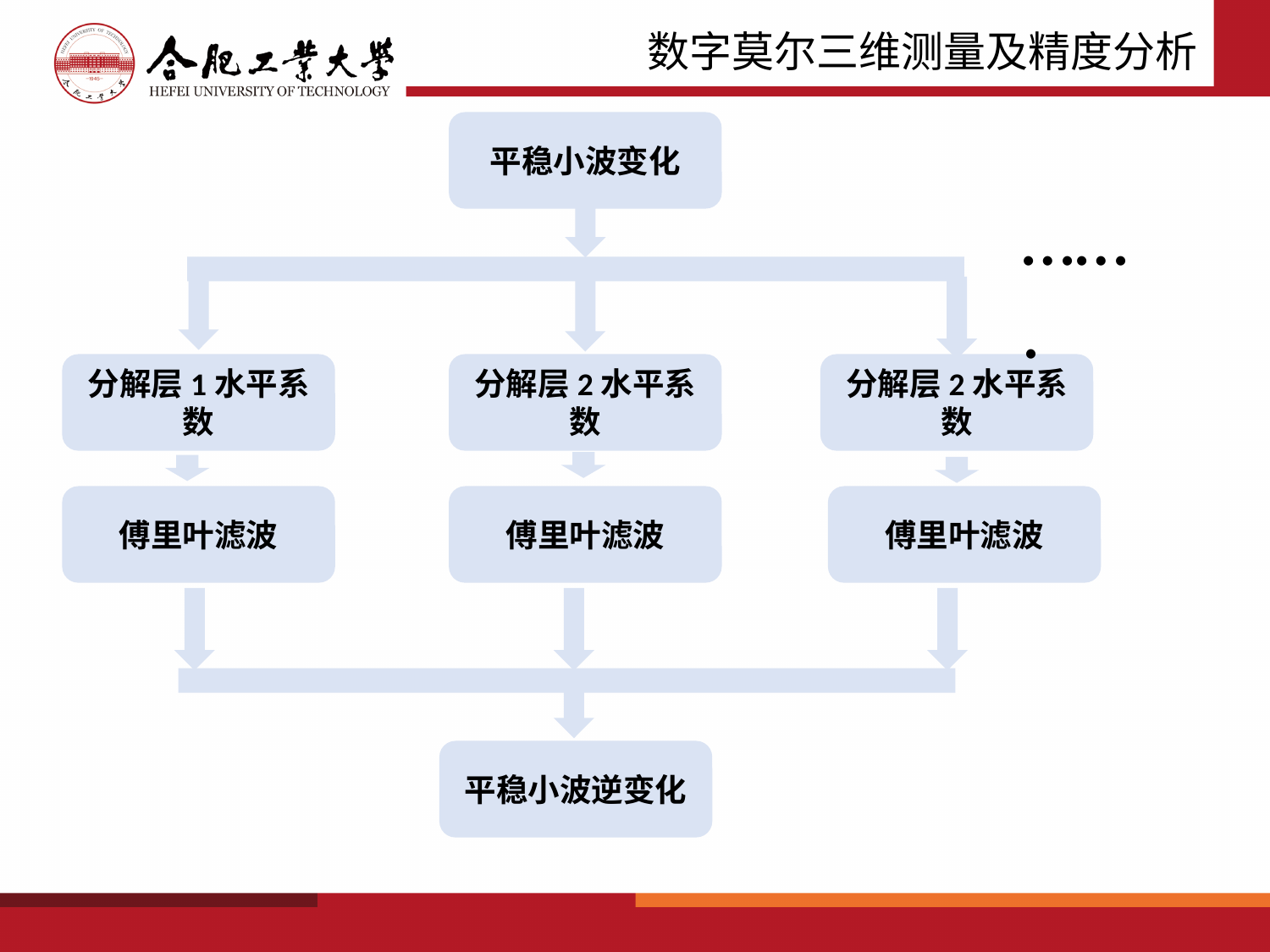

平稳小波变化
…….

分解层1水平系数
分解层2水平系数
分解层2水平系数

傅里叶滤波
傅里叶滤波
傅里叶滤波

平稳小波逆变化